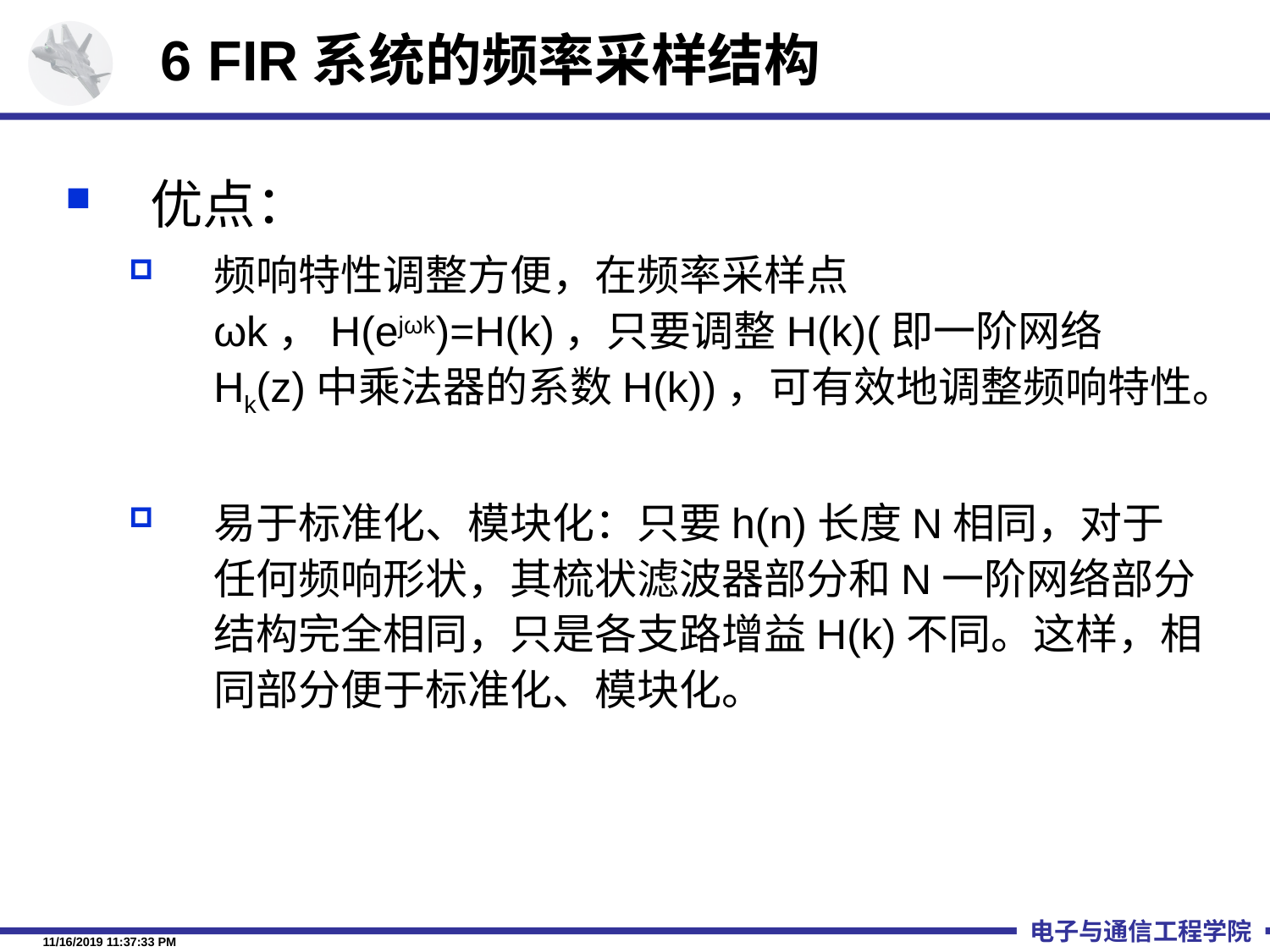

6 FIR系统的频率采样结构

优点：
频响特性调整方便，在频率采样点ωk，H(ejωk)=H(k)，只要调整H(k)(即一阶网络Hk(z)中乘法器的系数H(k))，可有效地调整频响特性。

易于标准化、模块化：只要h(n)长度N相同，对于任何频响形状，其梳状滤波器部分和N一阶网络部分结构完全相同，只是各支路增益H(k)不同。这样，相同部分便于标准化、模块化。